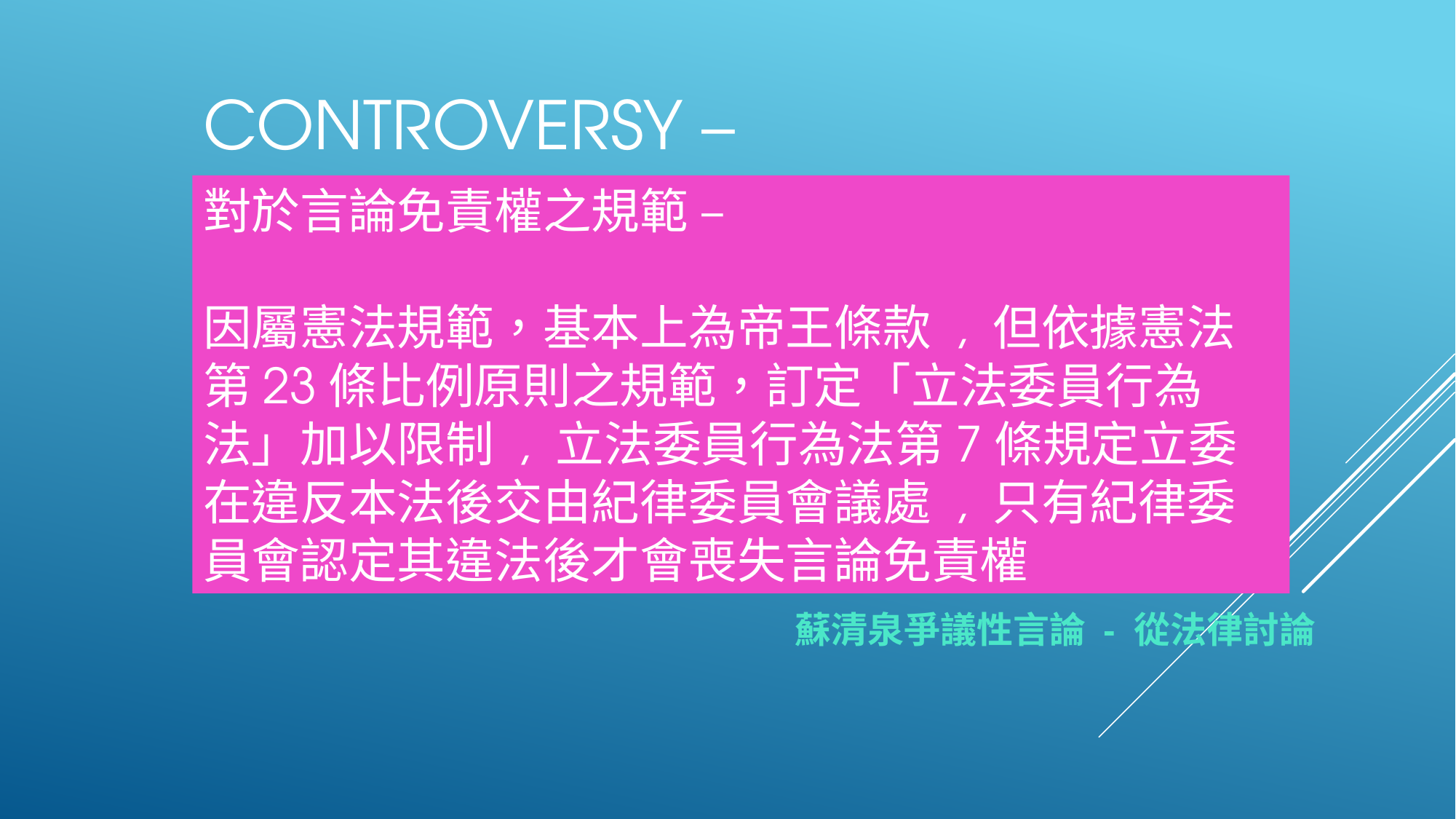

Controversy –

對於言論免責權之規範 –

因屬憲法規範，基本上為帝王條款 , 但依據憲法第23條比例原則之規範，訂定「立法委員行為法」加以限制 , 立法委員行為法第7條規定立委在違反本法後交由紀律委員會議處 , 只有紀律委員會認定其違法後才會喪失言論免責權
# 蘇清泉爭議性言論 - 從法律討論